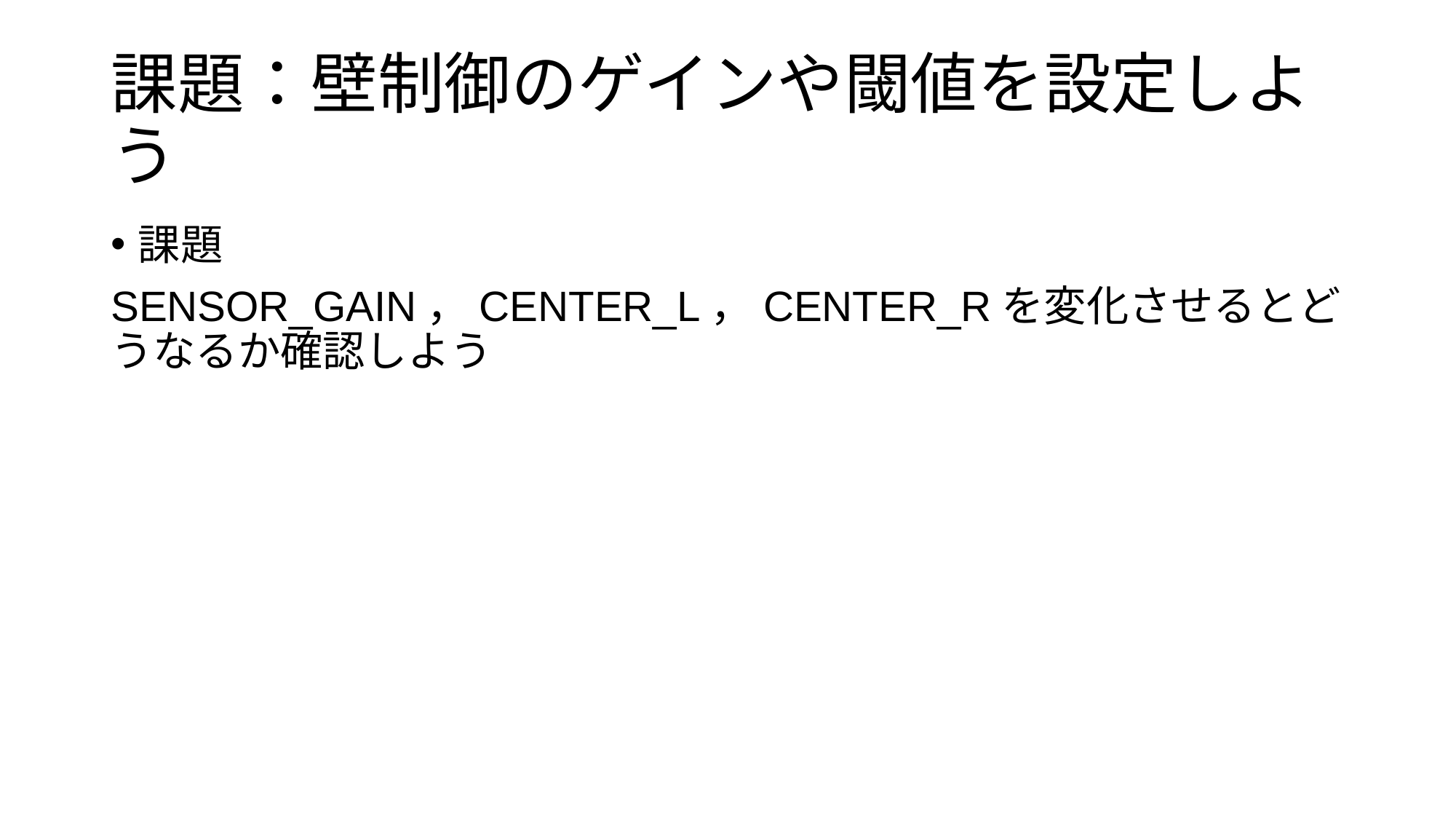

# 課題：壁制御のゲインや閾値を設定しよう
課題
SENSOR_GAIN，CENTER_L，CENTER_Rを変化させるとどうなるか確認しよう